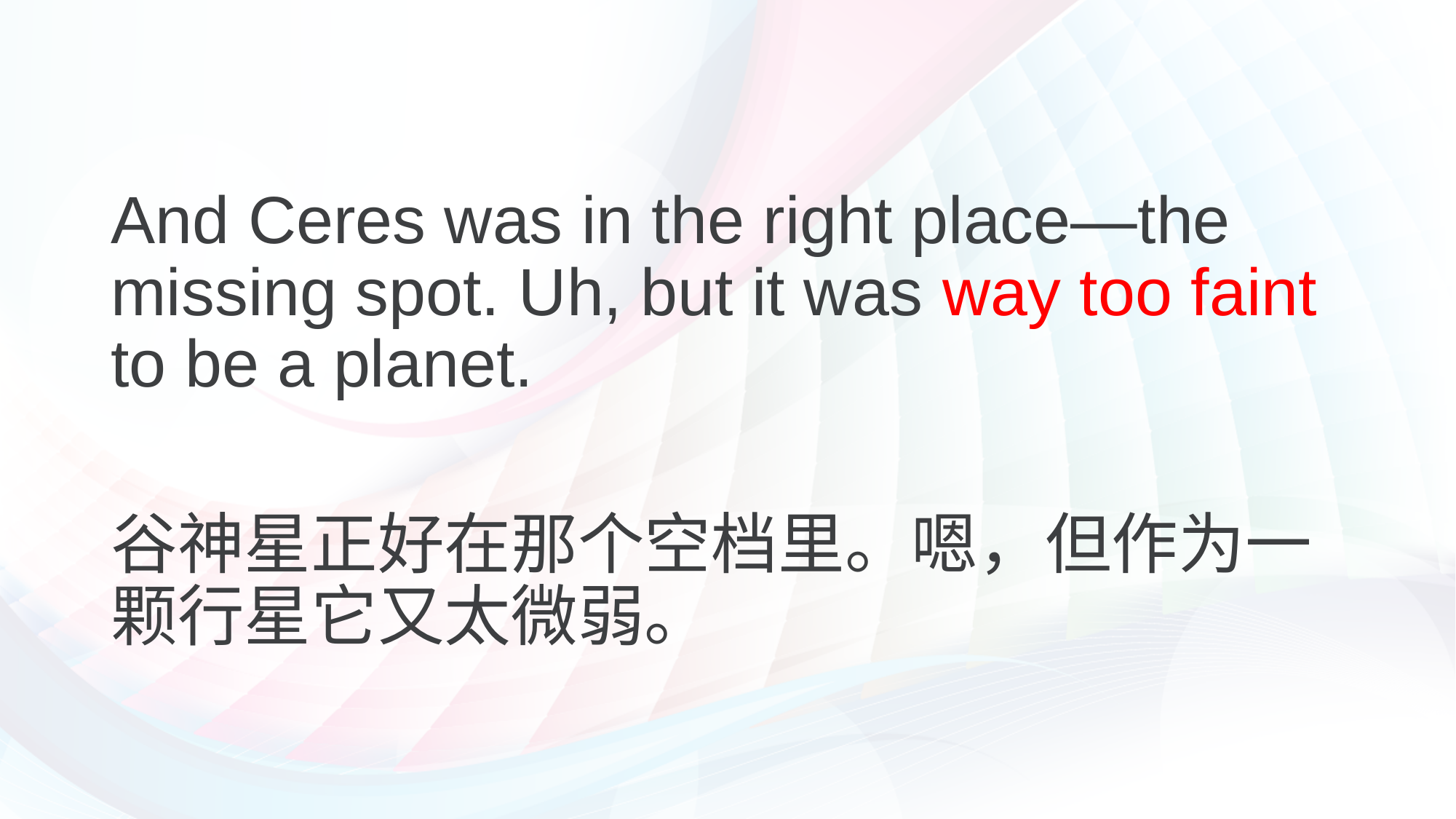

#
And Ceres was in the right place—the missing spot. Uh, but it was way too faint to be a planet.

谷神星正好在那个空档里。嗯，但作为一颗行星它又太微弱。